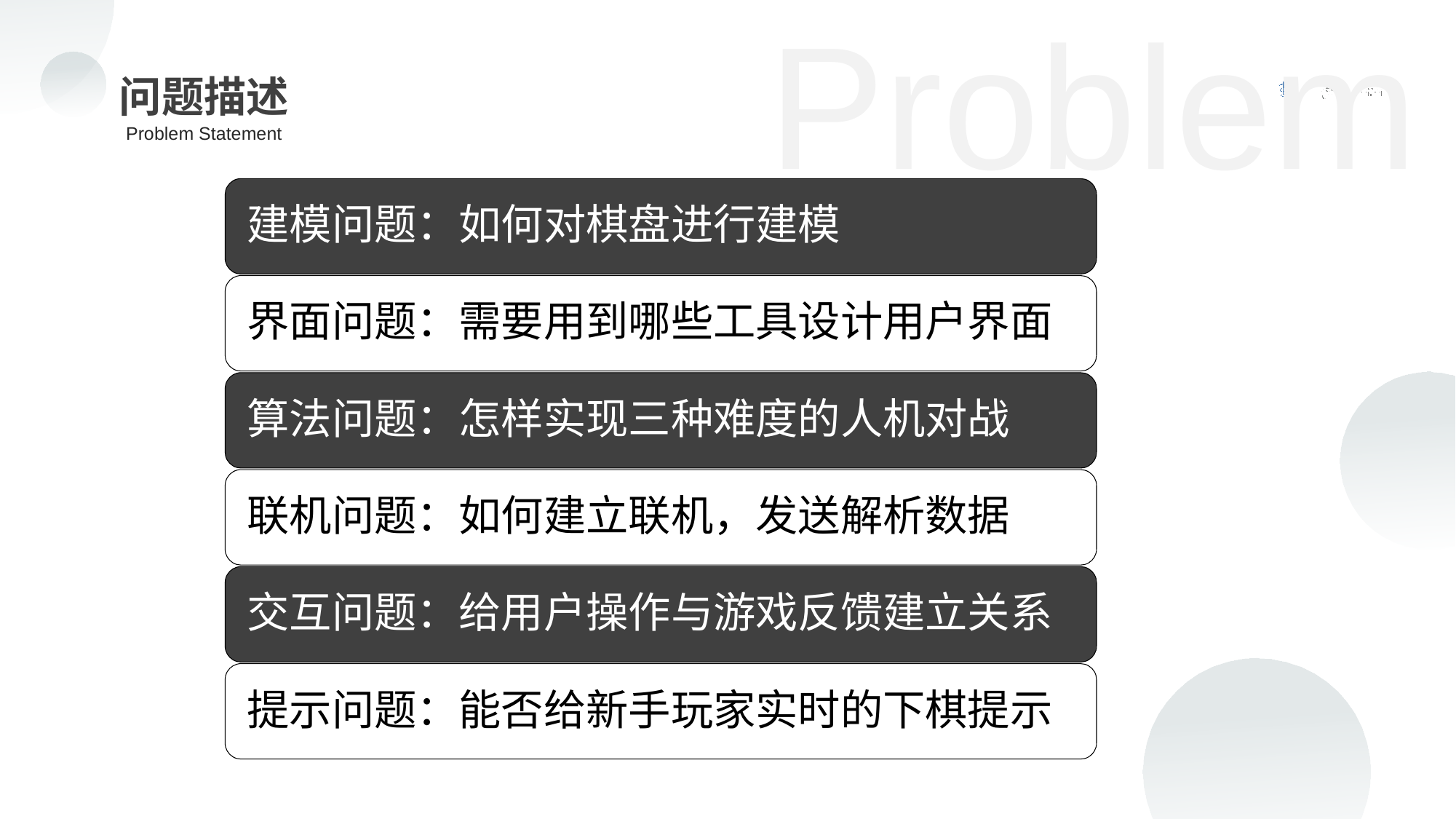

Problem

问题描述
Problem Statement

建模问题：如何对棋盘进行建模
界面问题：需要用到哪些工具设计用户界面
算法问题：怎样实现三种难度的人机对战
联机问题：如何建立联机，发送解析数据
交互问题：给用户操作与游戏反馈建立关系
提示问题：能否给新手玩家实时的下棋提示